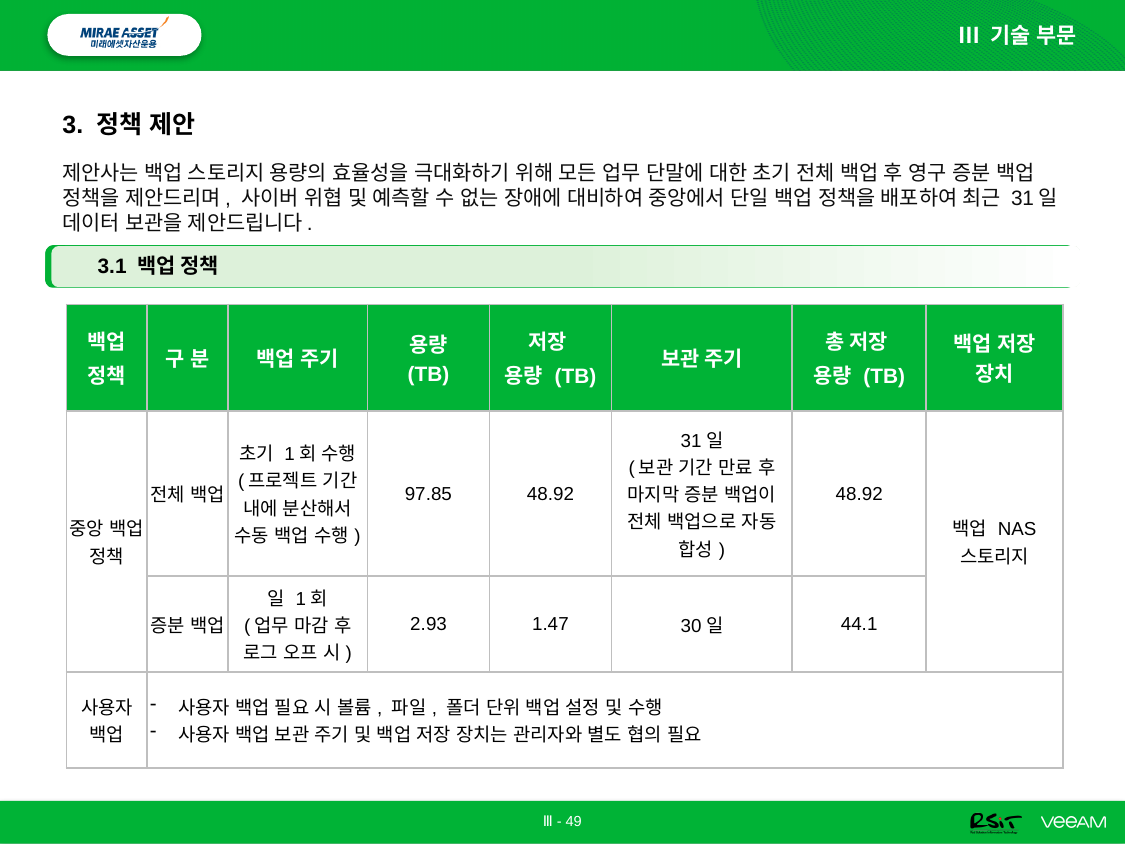

Ⅲ 기술 부문
# 3. 정책 제안
제안사는 백업 스토리지 용량의 효율성을 극대화하기 위해 모든 업무 단말에 대한 초기 전체 백업 후 영구 증분 백업 정책을 제안드리며, 사이버 위협 및 예측할 수 없는 장애에 대비하여 중앙에서 단일 백업 정책을 배포하여 최근 31일 데이터 보관을 제안드립니다.

3.1 백업 정책
| 백업 정책 | 구 분 | 백업 주기 | 용량 (TB) | 저장 용량 (TB) | 보관 주기 | 총 저장 용량 (TB) | 백업 저장 장치 |
| --- | --- | --- | --- | --- | --- | --- | --- |
| 중앙 백업 정책 | 전체 백업 | 초기 1회 수행 (프로젝트 기간 내에 분산해서 수동 백업 수행) | 97.85 | 48.92 | 31일 (보관 기간 만료 후 마지막 증분 백업이 전체 백업으로 자동 합성) | 48.92 | 백업 NAS 스토리지 |
|  | 증분 백업 | 일 1회 (업무 마감 후 로그 오프 시) | 2.93 | 1.47 | 30일 | 44.1 |  |
| 사용자 백업 | 사용자 백업 필요 시 볼륨, 파일, 폴더 단위 백업 설정 및 수행 사용자 백업 보관 주기 및 백업 저장 장치는 관리자와 별도 협의 필요 |  |  |  |  |  |  |